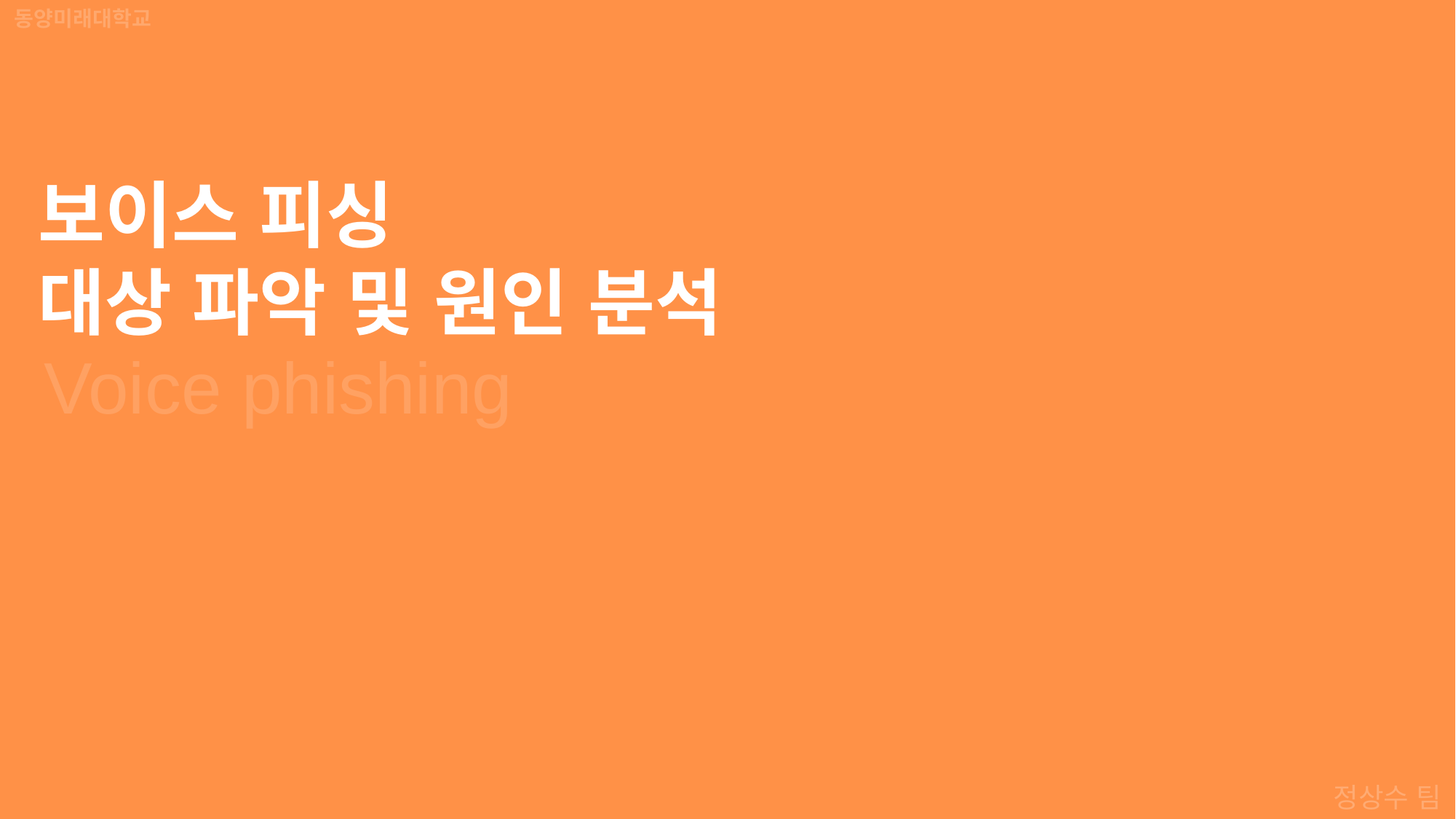

동양미래대학교
보이스 피싱
대상 파악 및 원인 분석
Voice phishing

정상수 팀